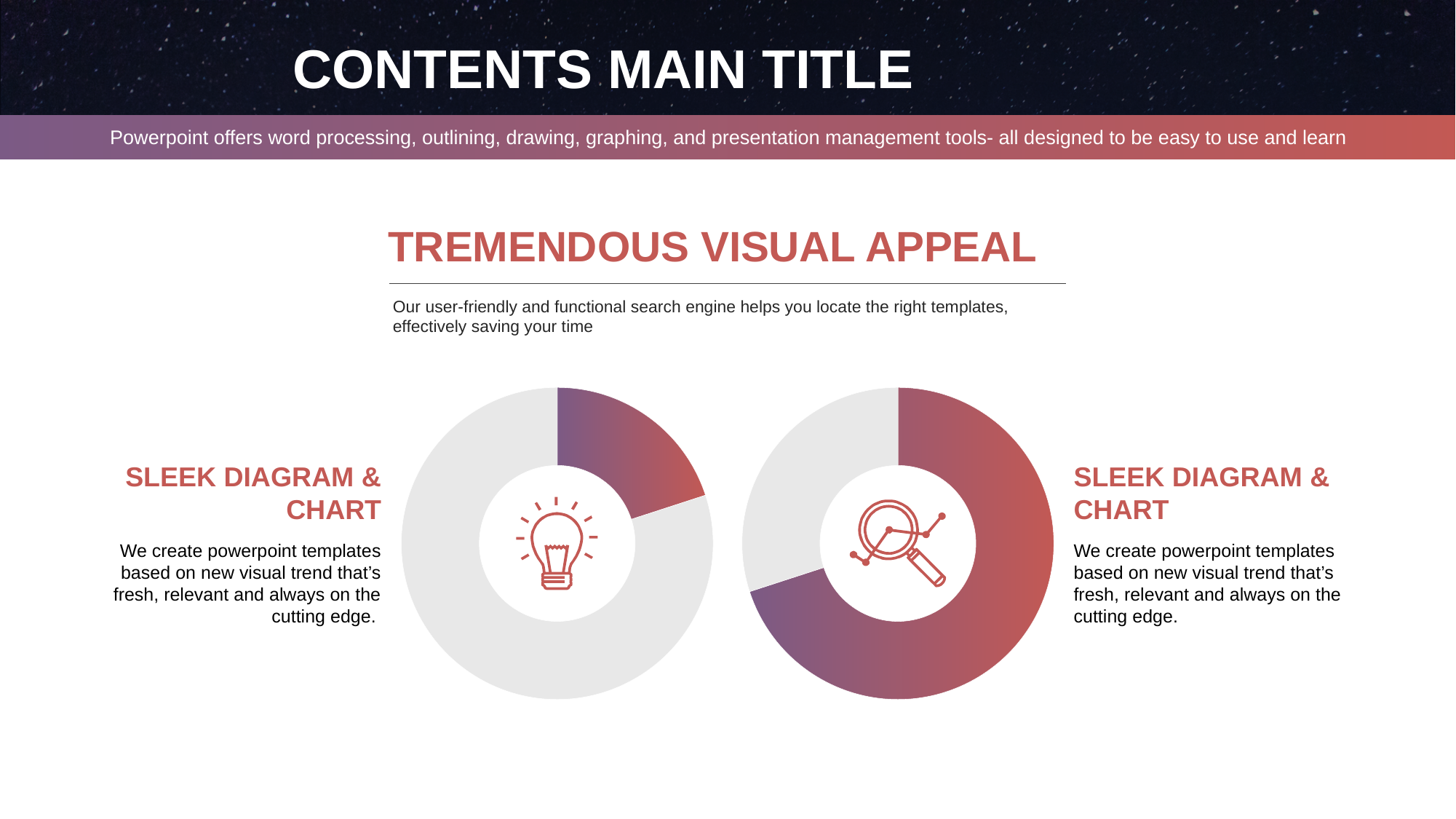

CONTENTS MAIN TITLE
Powerpoint offers word processing, outlining, drawing, graphing, and presentation management tools- all designed to be easy to use and learn
TREMENDOUS VISUAL APPEAL
Our user-friendly and functional search engine helps you locate the right templates, effectively saving your time

### Chart

| Category | 판매 |
|---|---|
| 1분기 | 20.0 |
| 2분기 | 80.0 |

### Chart

| Category | 판매 |
|---|---|
| 1분기 | 70.0 |
| 2분기 | 30.0 |
SLEEK DIAGRAM & CHART
We create powerpoint templates based on new visual trend that’s fresh, relevant and always on the cutting edge.
SLEEK DIAGRAM & CHART
We create powerpoint templates based on new visual trend that’s fresh, relevant and always on the cutting edge.